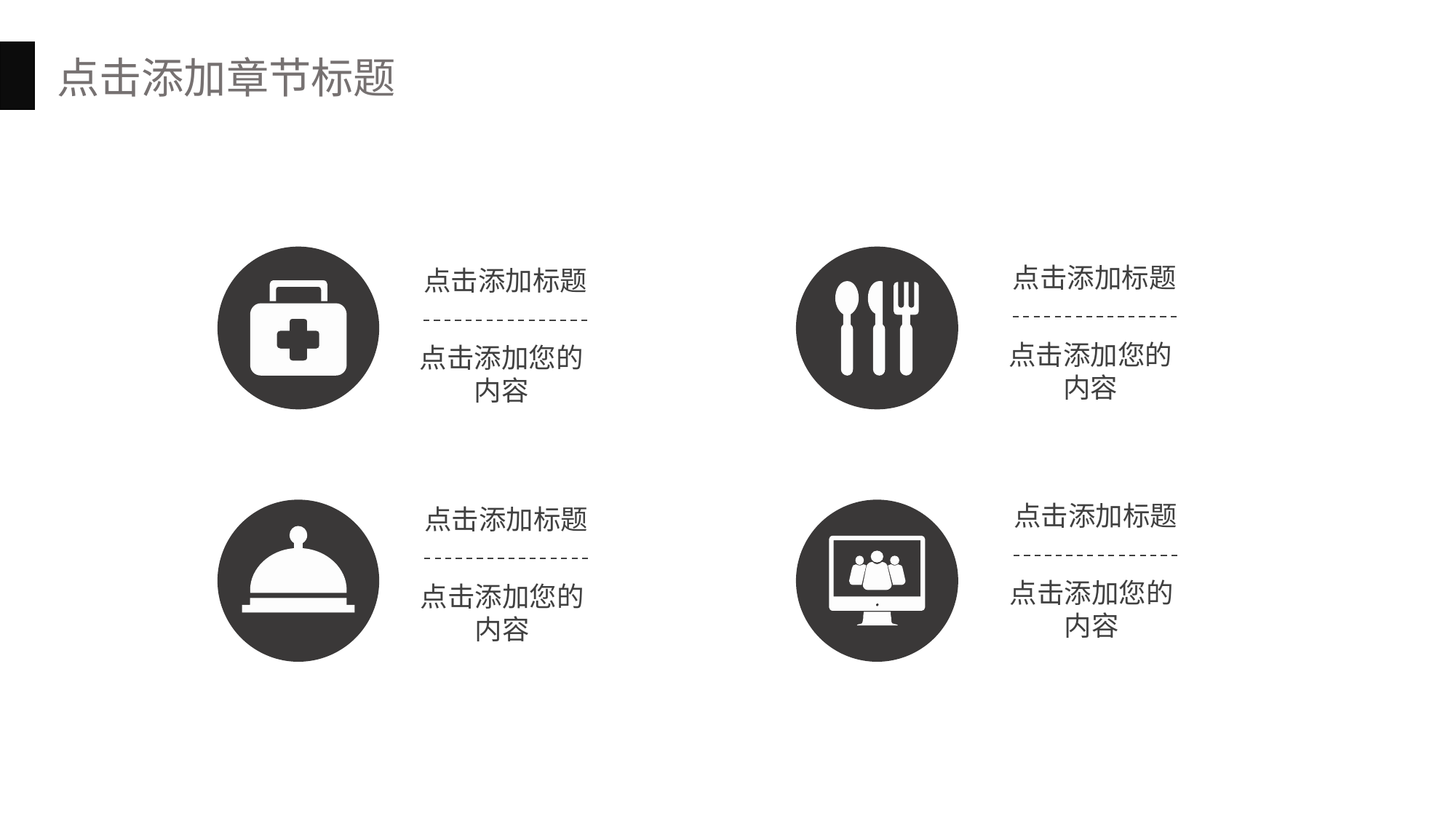

点击添加章节标题

点击添加标题
点击添加您的内容
点击添加标题
点击添加您的内容
点击添加标题
点击添加您的内容
点击添加标题
点击添加您的内容